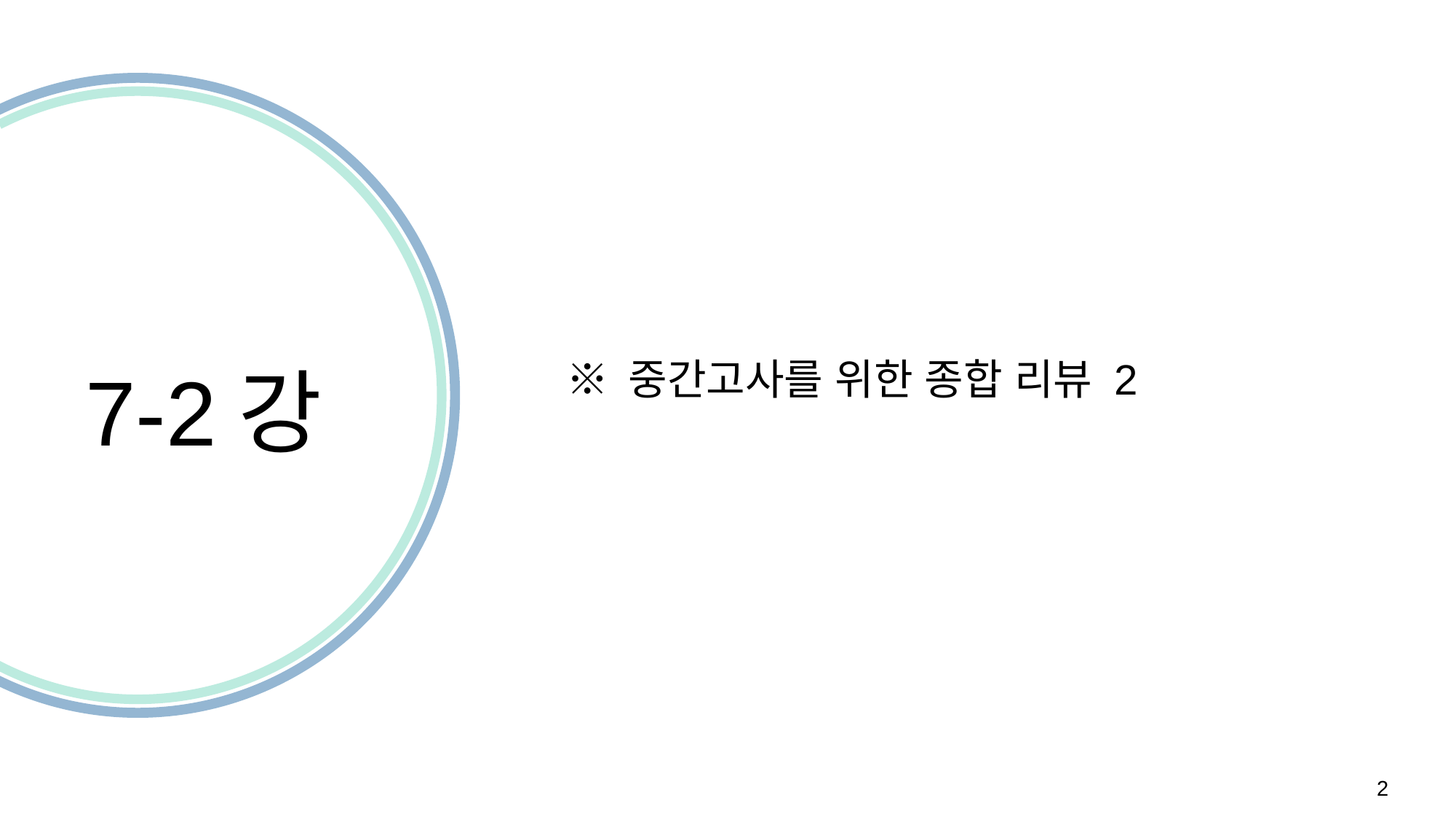

7-2강
※ 중간고사를 위한 종합 리뷰 2